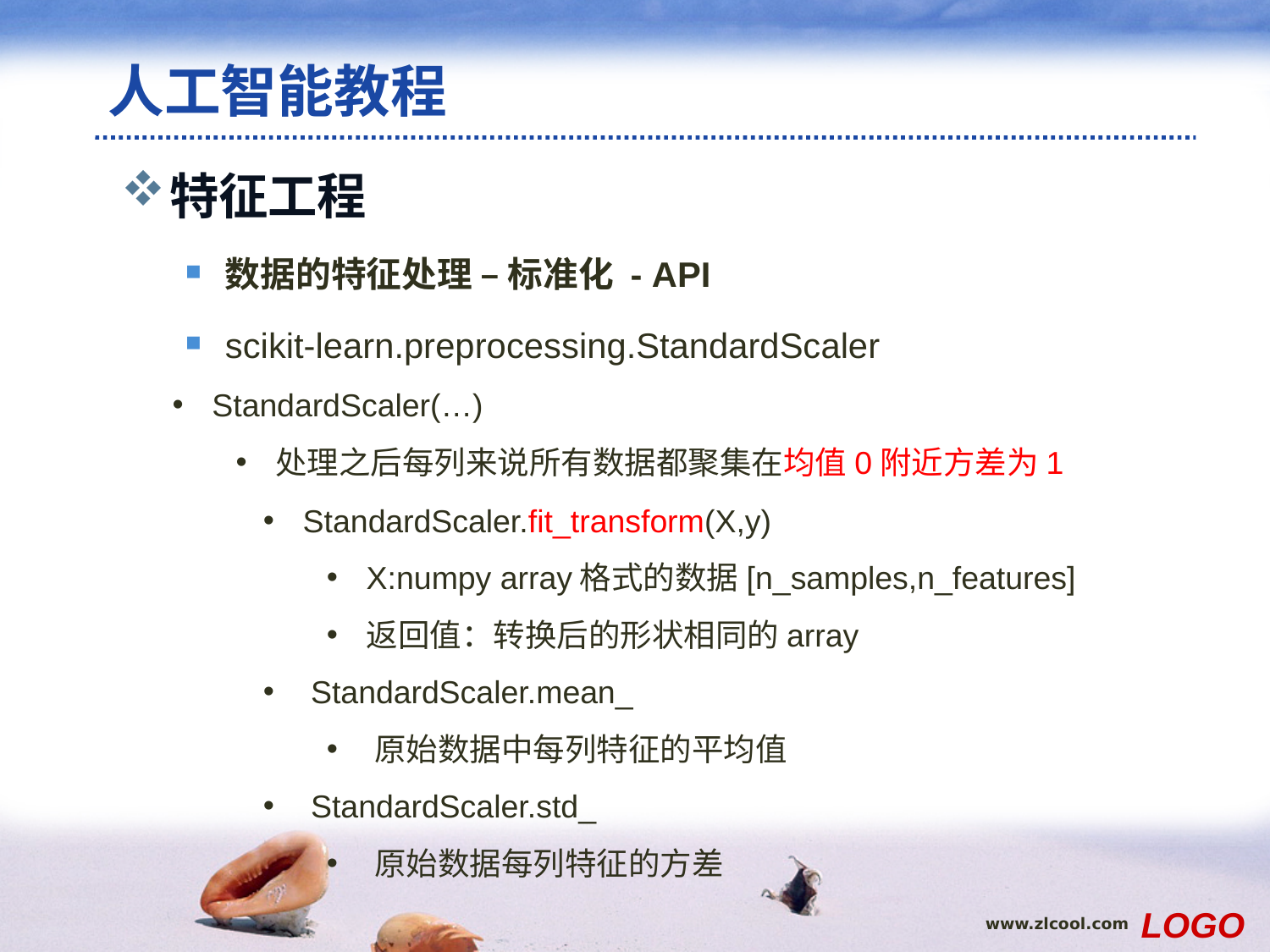

# 人工智能教程
特征工程
数据的特征处理 – 标准化 - API
scikit-learn.preprocessing.StandardScaler

StandardScaler(…)
处理之后每列来说所有数据都聚集在均值0附近方差为1
StandardScaler.fit_transform(X,y)
X:numpy array格式的数据[n_samples,n_features]
返回值：转换后的形状相同的array
StandardScaler.mean_
原始数据中每列特征的平均值
StandardScaler.std_
原始数据每列特征的方差

LOGO
www.zlcool.com